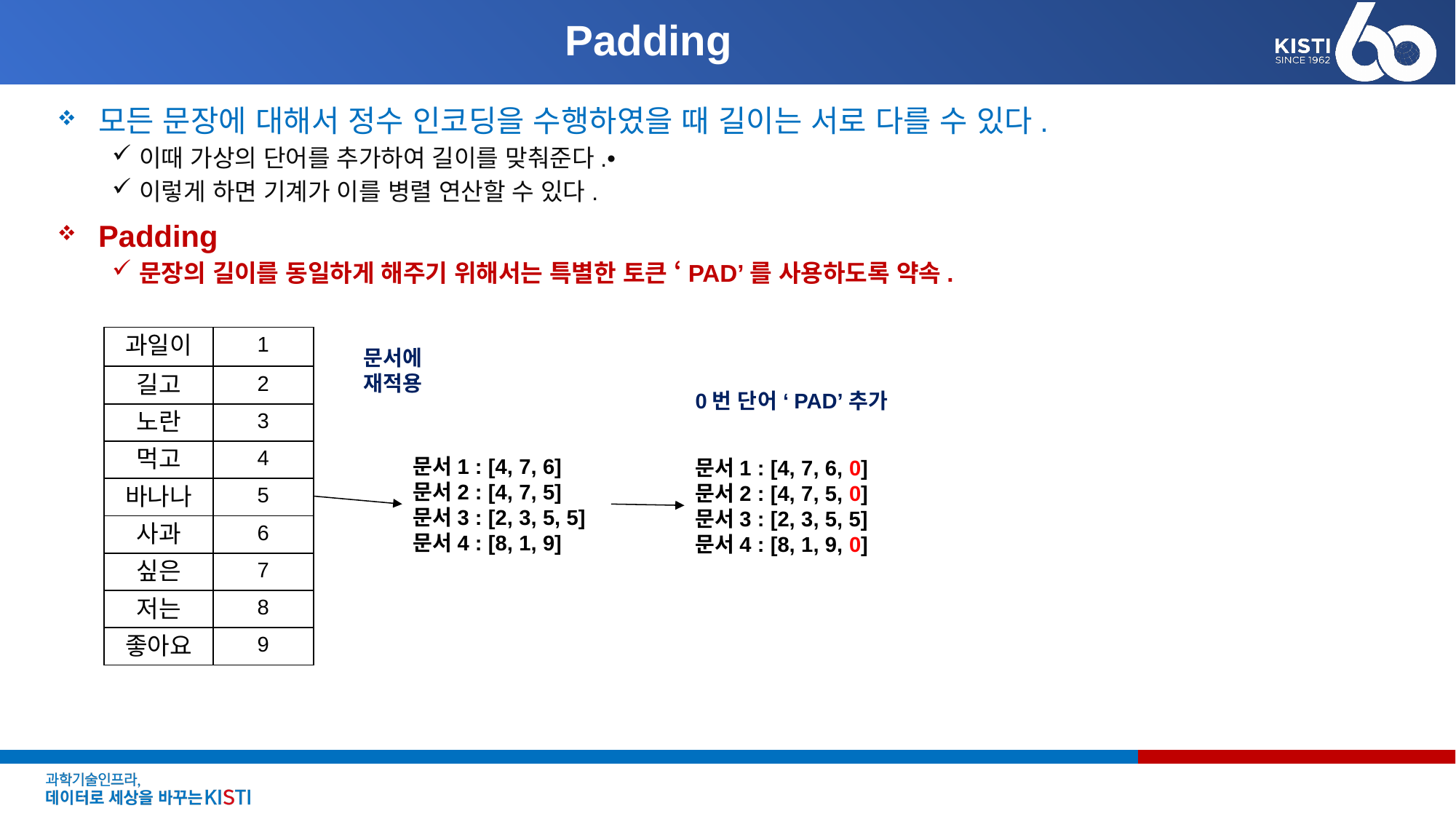

# Padding
모든 문장에 대해서 정수 인코딩을 수행하였을 때 길이는 서로 다를 수 있다.
이때 가상의 단어를 추가하여 길이를 맞춰준다.•
이렇게 하면 기계가 이를 병렬 연산할 수 있다.
Padding
문장의 길이를 동일하게 해주기 위해서는 특별한 토큰 ‘PAD’를 사용하도록 약속.

| 과일이 | 1 |
| --- | --- |
| 길고 | 2 |
| 노란 | 3 |
| 먹고 | 4 |
| 바나나 | 5 |
| 사과 | 6 |
| 싶은 | 7 |
| 저는 | 8 |
| 좋아요 | 9 |
문서에
재적용
0번 단어 ‘PAD’추가
문서1 : [4, 7, 6]
문서2 : [4, 7, 5]
문서3 : [2, 3, 5, 5]
문서4 : [8, 1, 9]
문서1 : [4, 7, 6, 0]
문서2 : [4, 7, 5, 0]
문서3 : [2, 3, 5, 5]
문서4 : [8, 1, 9, 0]